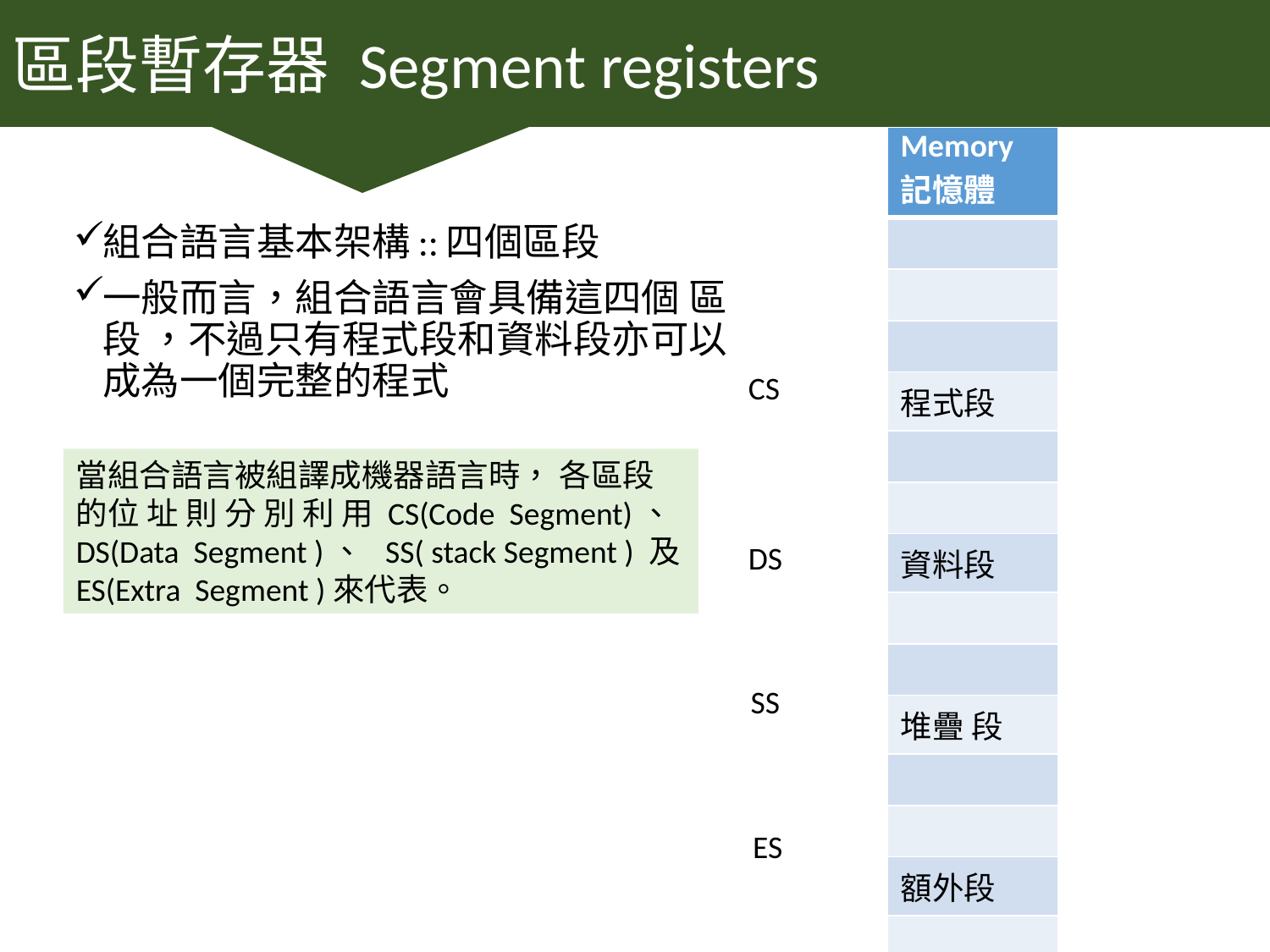

區段暫存器 Segment registers
| Memory 記憶體 |
| --- |
|  |
|  |
|  |
| 程式段 |
|  |
|  |
| 資料段 |
|  |
|  |
| 堆疊 段 |
|  |
|  |
| 額外段 |
|  |
組合語言基本架構::四個區段
一般而言，組合語言會具備這四個 區段 ，不過只有程式段和資料段亦可以成為一個完整的程式

CS
當組合語言被組譯成機器語言時， 各區段的位 址 則 分 別 利 用 CS(Code  Segment)、 DS(Data  Segment )、  SS( stack Segment ) 及 ES(Extra  Segment )來代表。
DS
 SS
ES